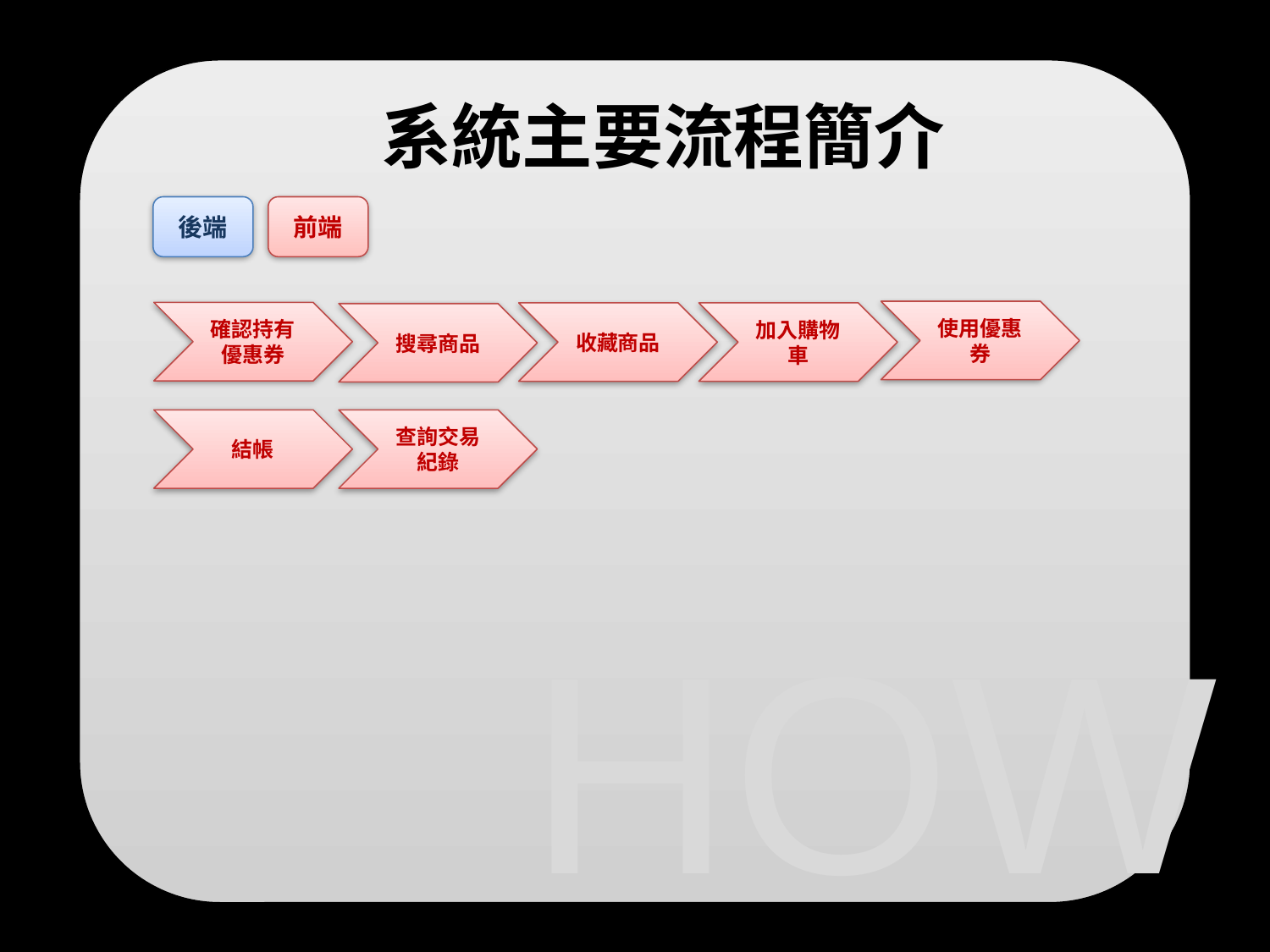

# 系統主要流程簡介

後端
前端

使用優惠券

確認持有優惠券

收藏商品

加入購物車

搜尋商品

結帳

查詢交易紀錄
HOW